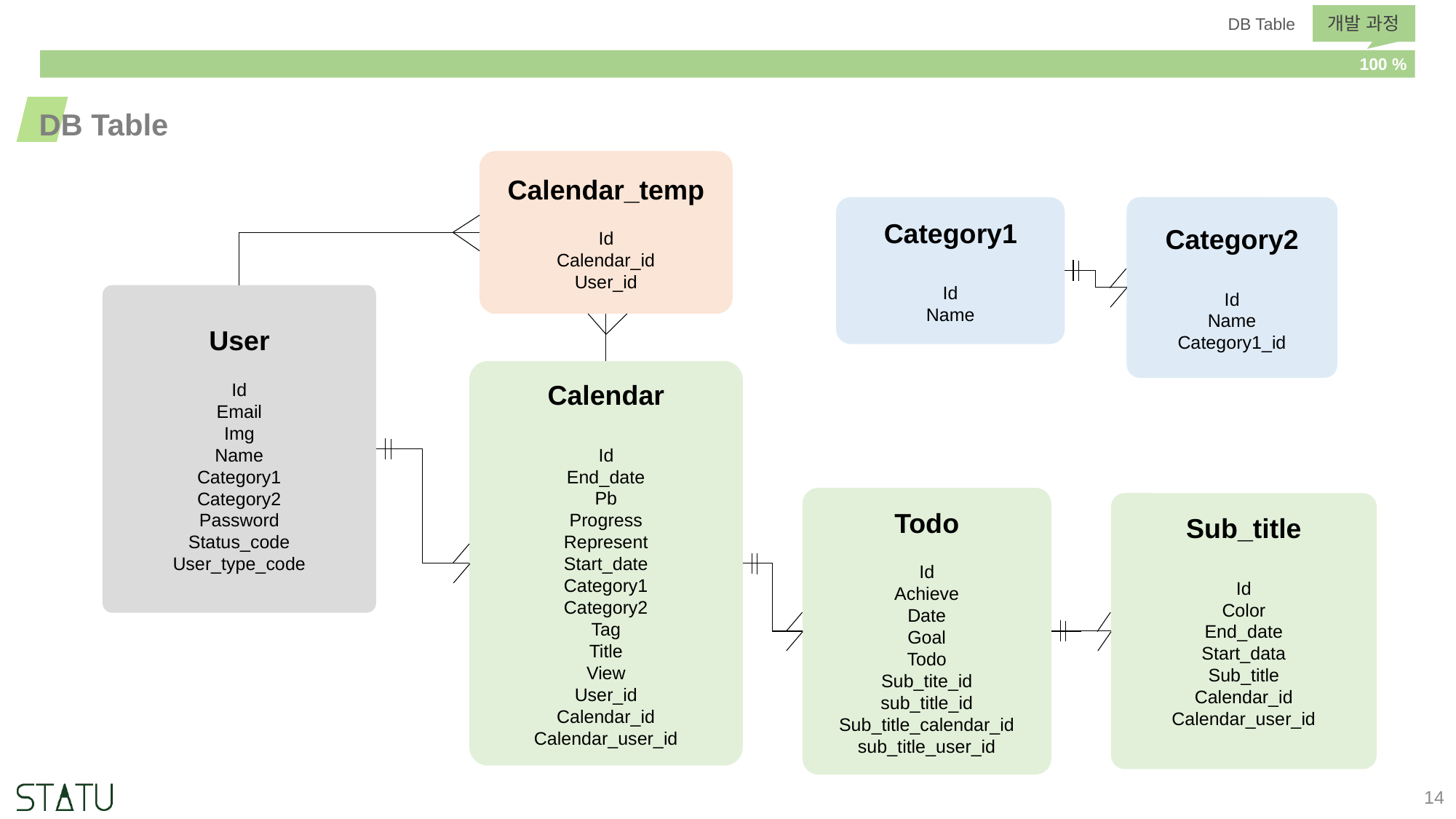

개발 과정
DB Table
100 %

DB Table
Calendar_temp

Id
Calendar_id
User_id
Category1

Id
Name
Category2

Id
Name
Category1_id
User

Id
Email
Img
Name
Category1
Category2
Password
Status_code
User_type_code

Calendar

Id
End_date
Pb
Progress
Represent
Start_date
Category1
Category2
Tag
Title
View
User_id
Calendar_id
Calendar_user_id

Todo

Id
Achieve
Date
Goal
Todo
Sub_tite_id
sub_title_id
Sub_title_calendar_id
sub_title_user_id
Sub_title

Id
Color
End_date
Start_data
Sub_title
Calendar_id
Calendar_user_id

14